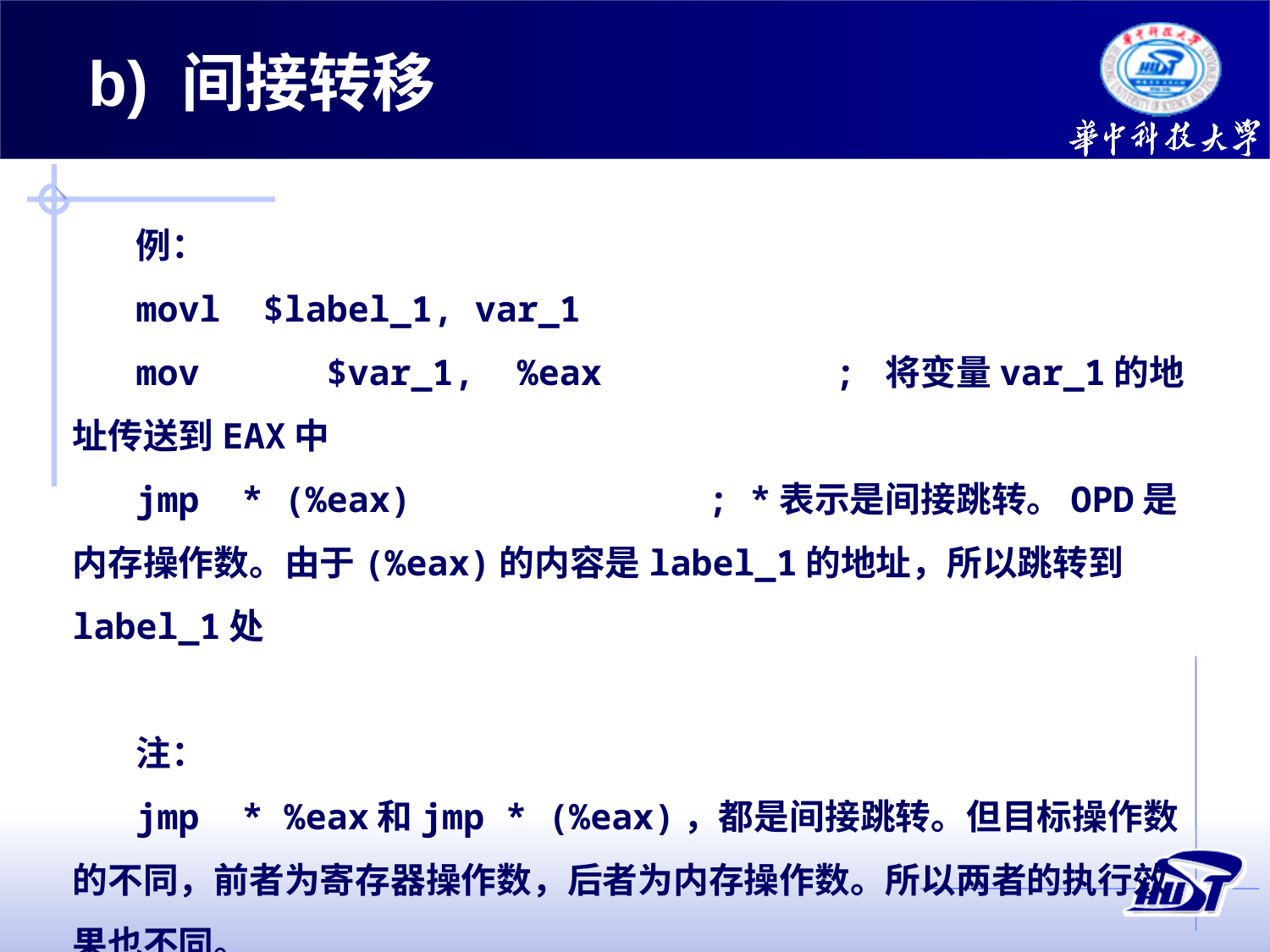

b) 间接转移
例：
movl  $label_1, var_1
mov	$var_1,  %eax		; 将变量var_1的地址传送到EAX中
jmp  * (%eax)			; *表示是间接跳转。OPD是内存操作数。由于(%eax)的内容是label_1的地址，所以跳转到label_1处

注：
jmp  * %eax和jmp * (%eax)，都是间接跳转。但目标操作数的不同，前者为寄存器操作数，后者为内存操作数。所以两者的执行效果也不同。